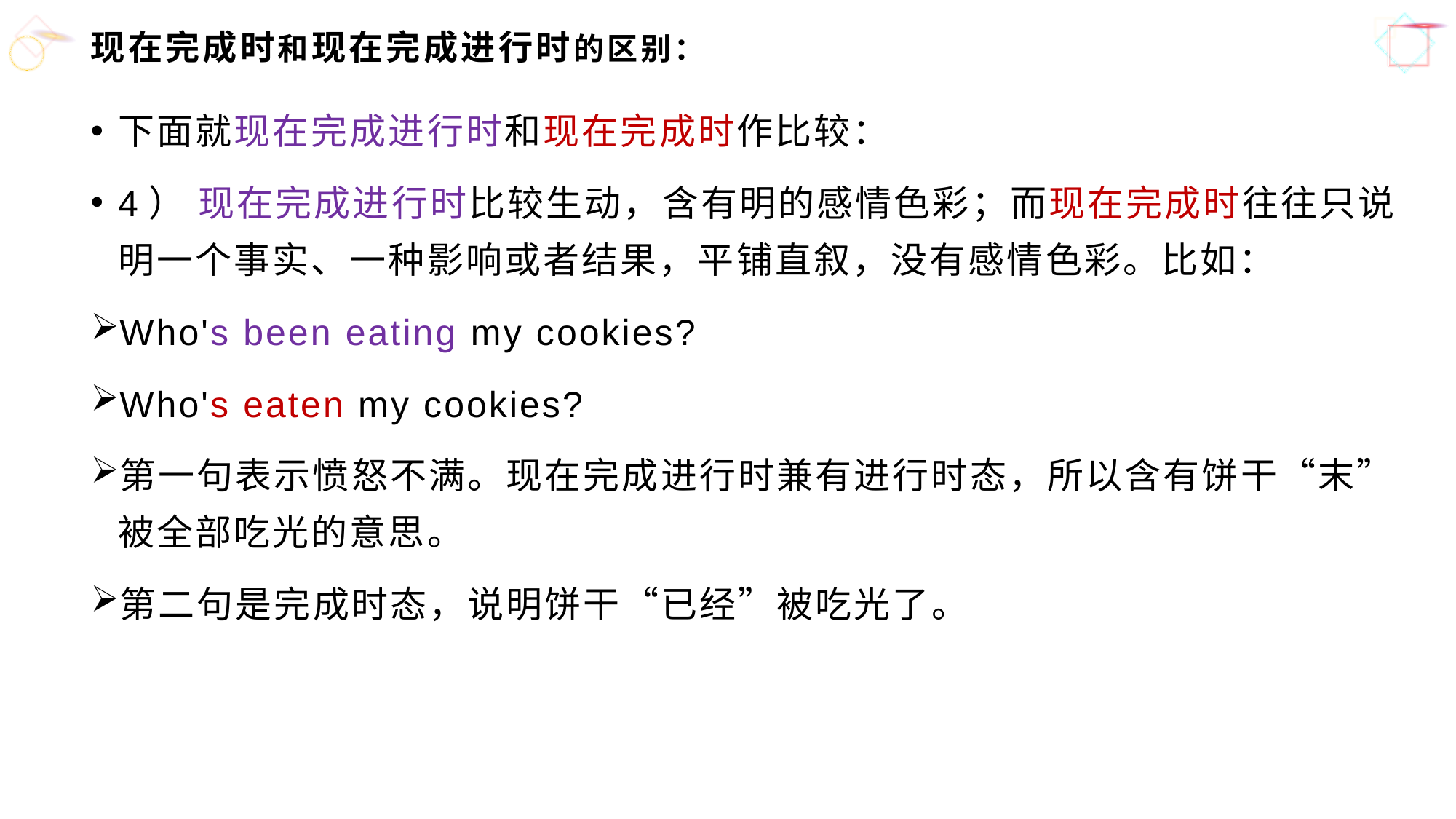

# 现在完成时和现在完成进行时的区别：
下面就现在完成进行时和现在完成时作比较：
4） 现在完成进行时比较生动，含有明的感情色彩；而现在完成时往往只说明一个事实、一种影响或者结果，平铺直叙，没有感情色彩。比如：
Who's been eating my cookies?
Who's eaten my cookies?
第一句表示愤怒不满。现在完成进行时兼有进行时态，所以含有饼干“末”被全部吃光的意思。
第二句是完成时态，说明饼干“已经”被吃光了。